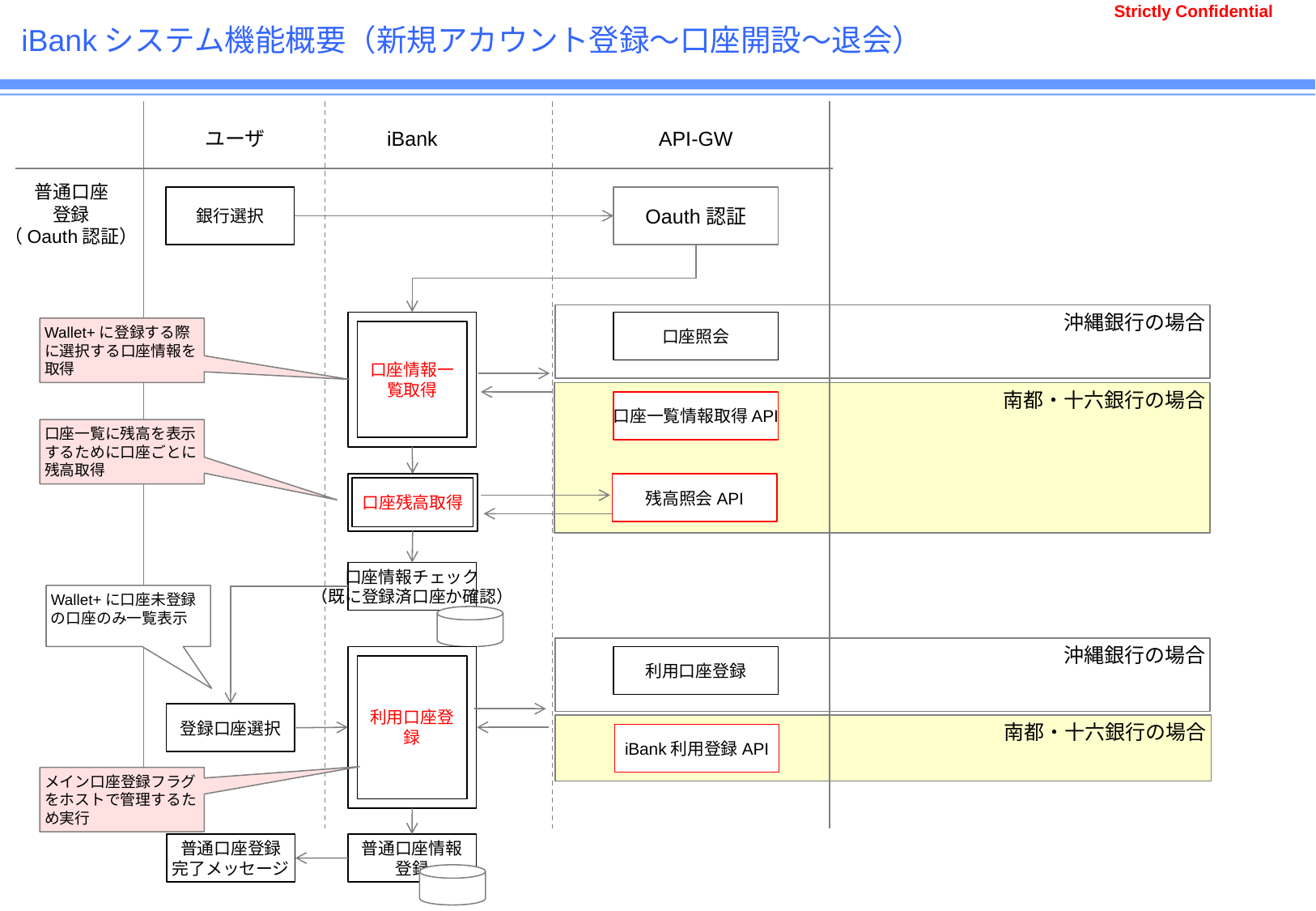

# iBankシステム機能概要（新規アカウント登録～口座開設～退会）
ユーザ
iBank
API-GW
銀行選択
Oauth認証
普通口座
登録
（Oauth認証）
沖縄銀行の場合
口座照会
口座情報一覧取得
Wallet+に登録する際に選択する口座情報を取得
南都・十六銀行の場合
口座一覧情報取得API
口座一覧に残高を表示するために口座ごとに残高取得
口座残高取得
残高照会API
口座情報チェック
（既に登録済口座か確認）
Wallet+に口座未登録の口座のみ一覧表示

沖縄銀行の場合
利用口座登録
利用口座登録
登録口座選択
南都・十六銀行の場合
iBank利用登録API
メイン口座登録フラグをホストで管理するため実行
普通口座登録
完了メッセージ
普通口座情報
登録